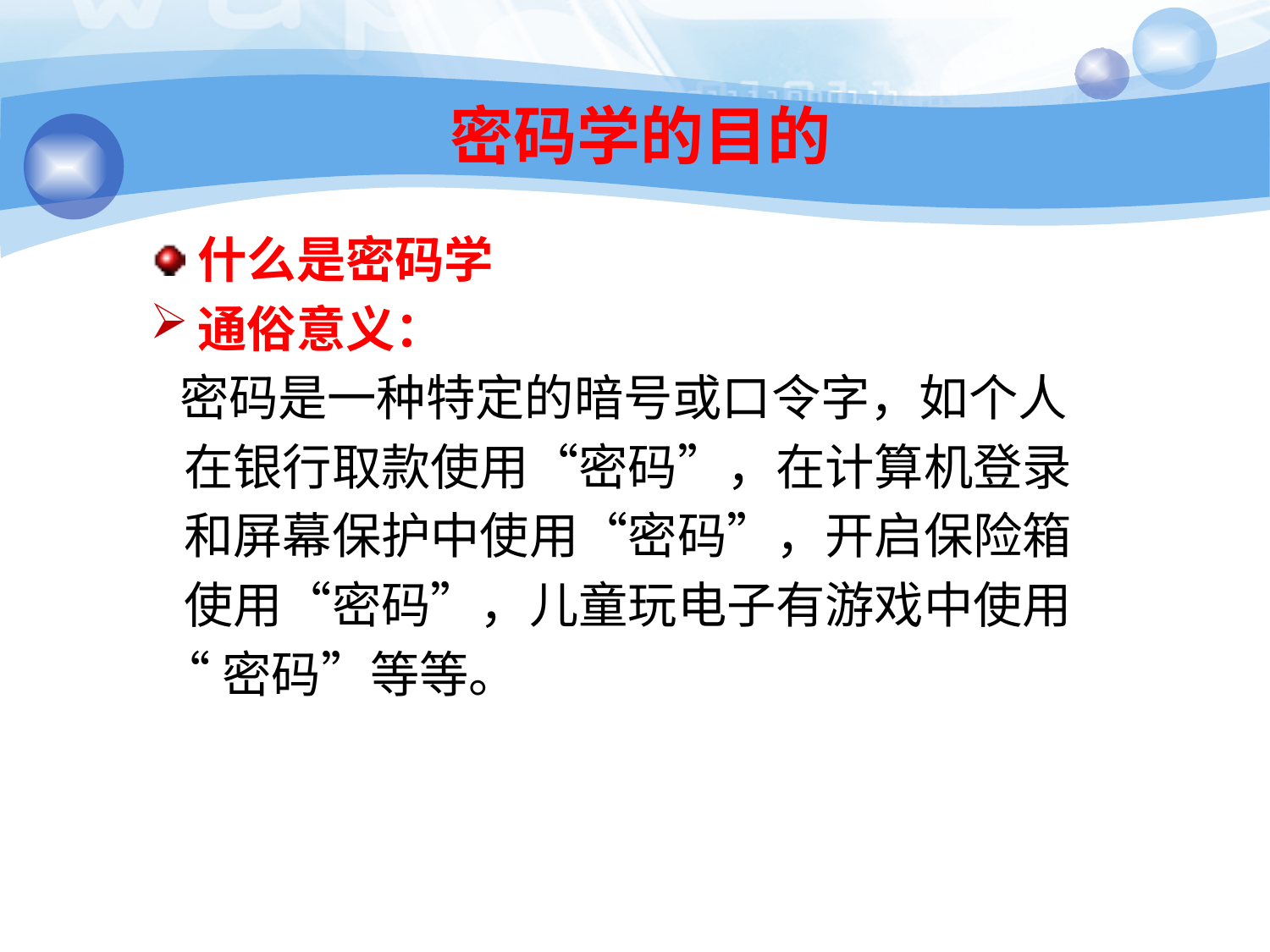

# 密码学的目的
什么是密码学
通俗意义：
  密码是一种特定的暗号或口令字，如个人
  在银行取款使用“密码”，在计算机登录
  和屏幕保护中使用“密码”，开启保险箱
  使用“密码”，儿童玩电子有游戏中使用
 “密码”等等。